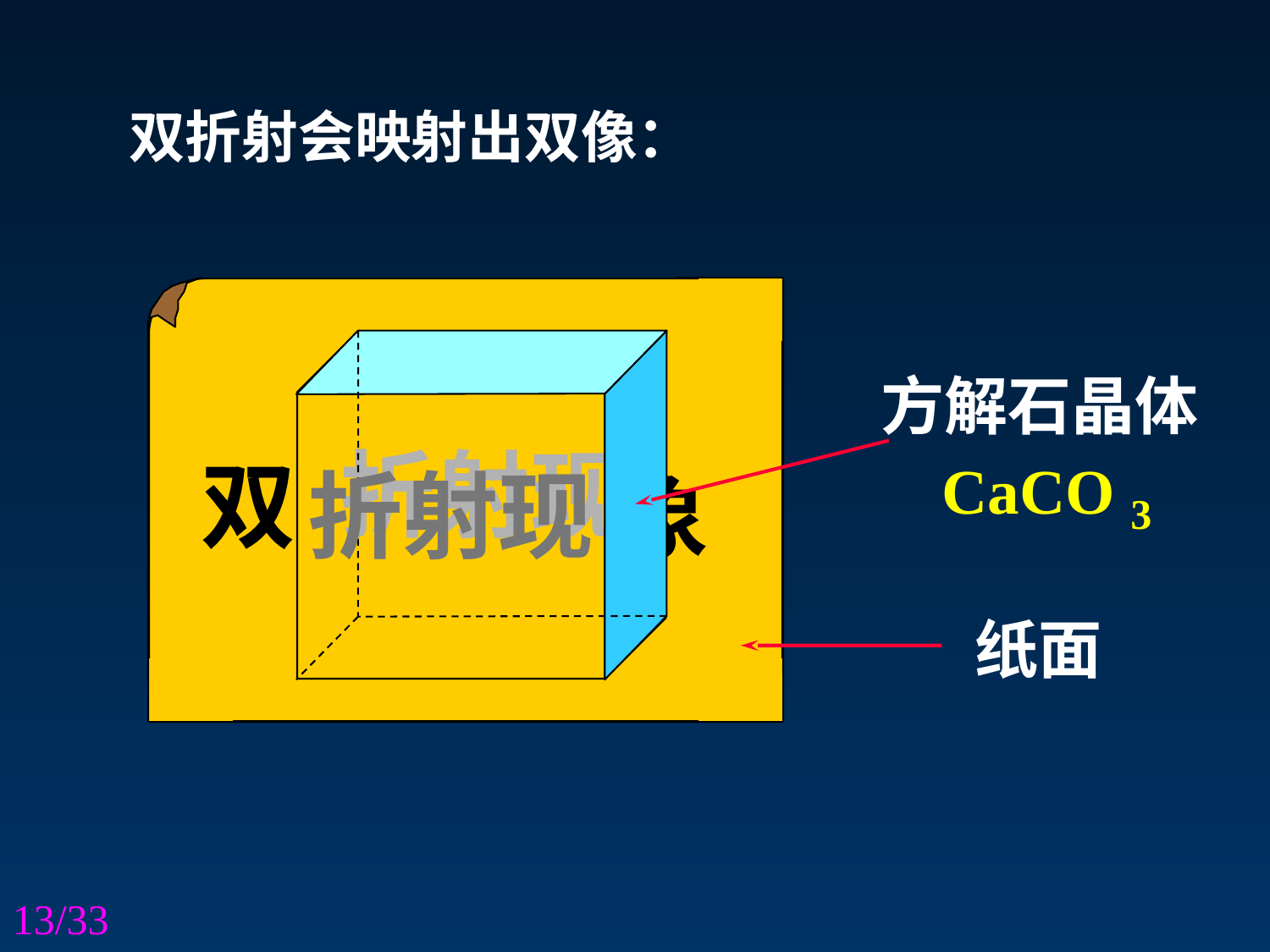

双折射会映射出双像：

折射现
双
折射现
象

方解石晶体
CaCO
3

纸面

13/33